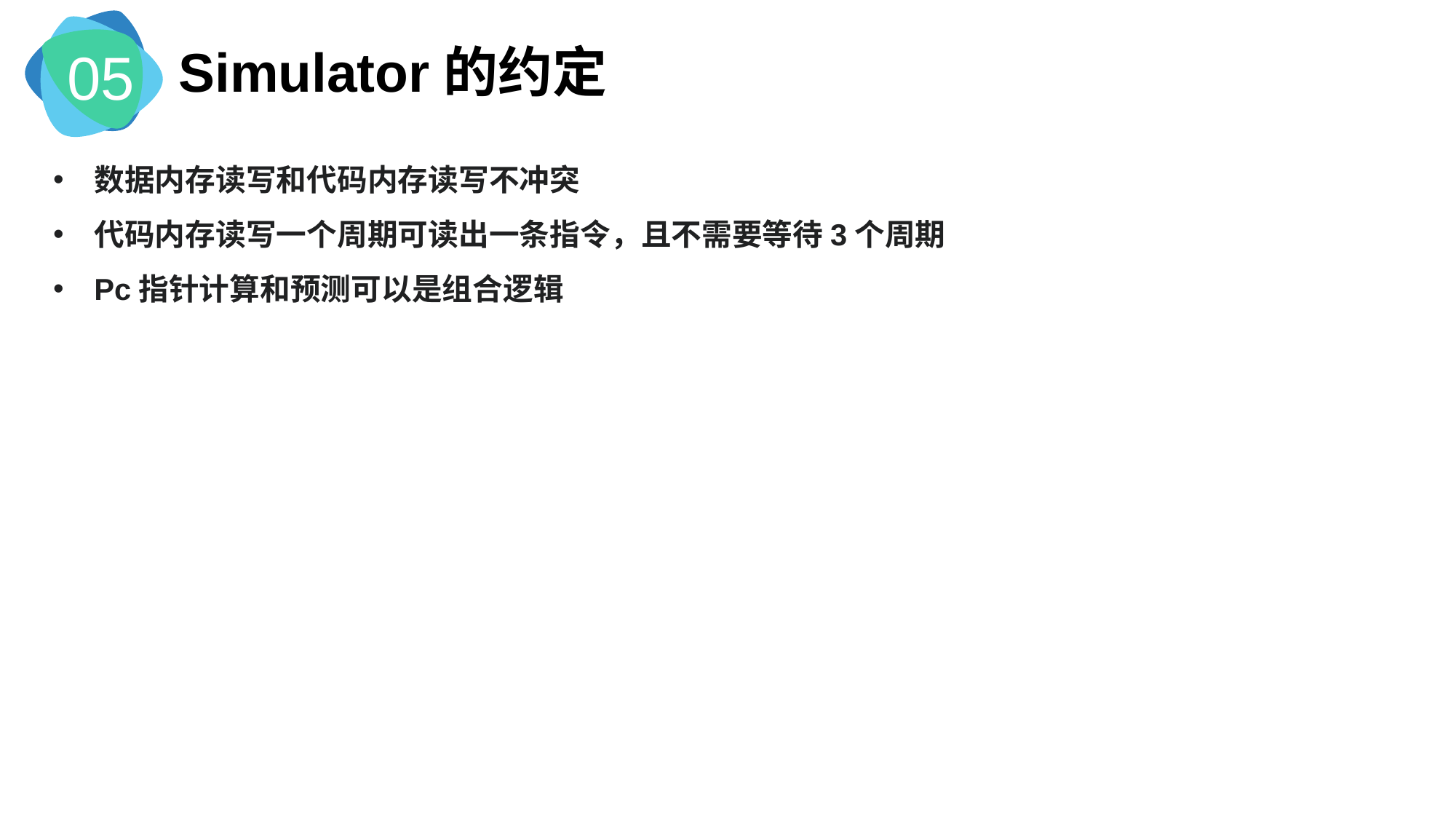

05
Simulator的约定
数据内存读写和代码内存读写不冲突
代码内存读写一个周期可读出一条指令，且不需要等待3个周期
Pc指针计算和预测可以是组合逻辑